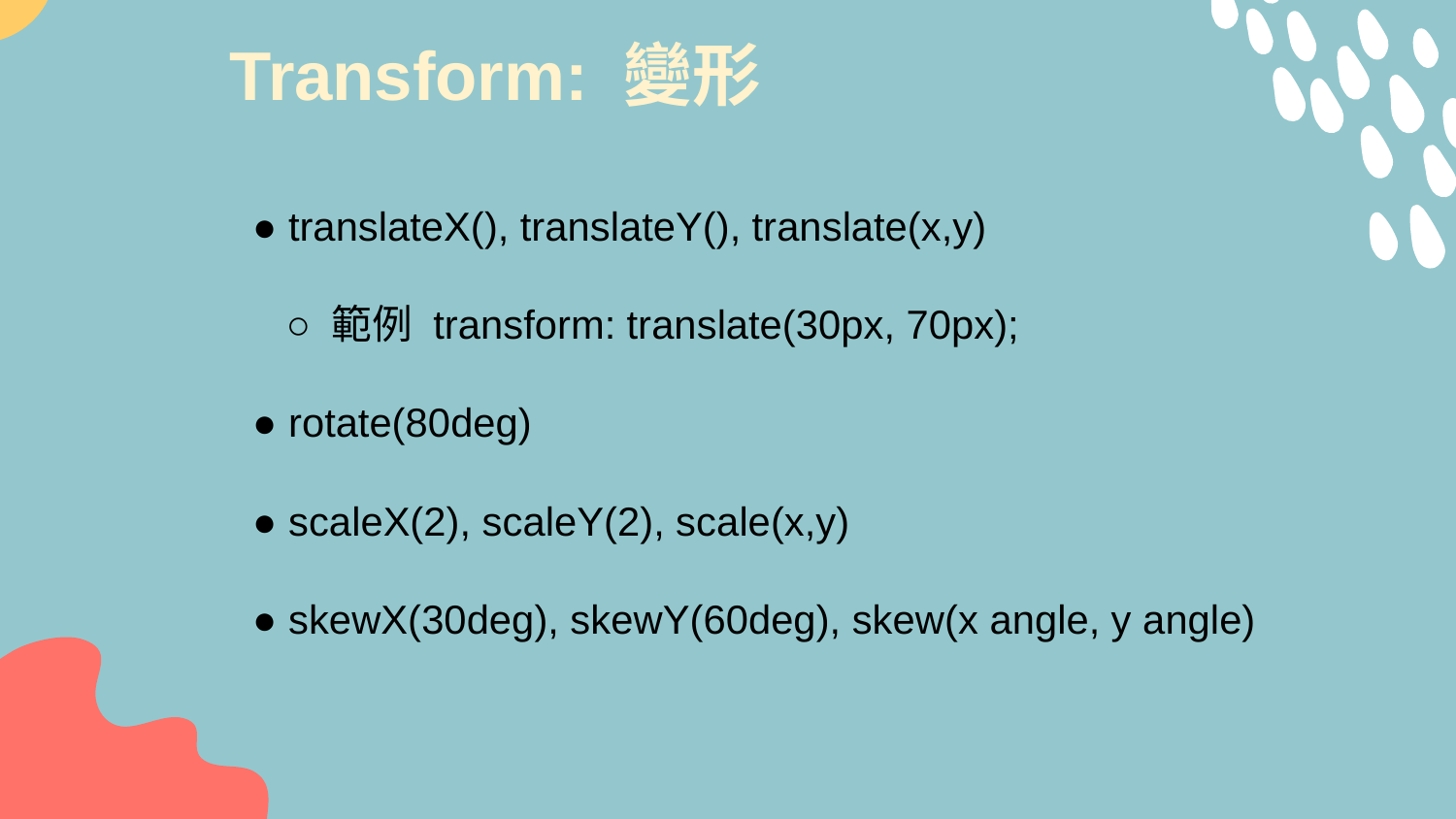

# Transform: 變形

● translateX(), translateY(), translate(x,y)
   ○ 範例 transform: translate(30px, 70px);
● rotate(80deg)
● scaleX(2), scaleY(2), scale(x,y)
● skewX(30deg), skewY(60deg), skew(x angle, y angle)